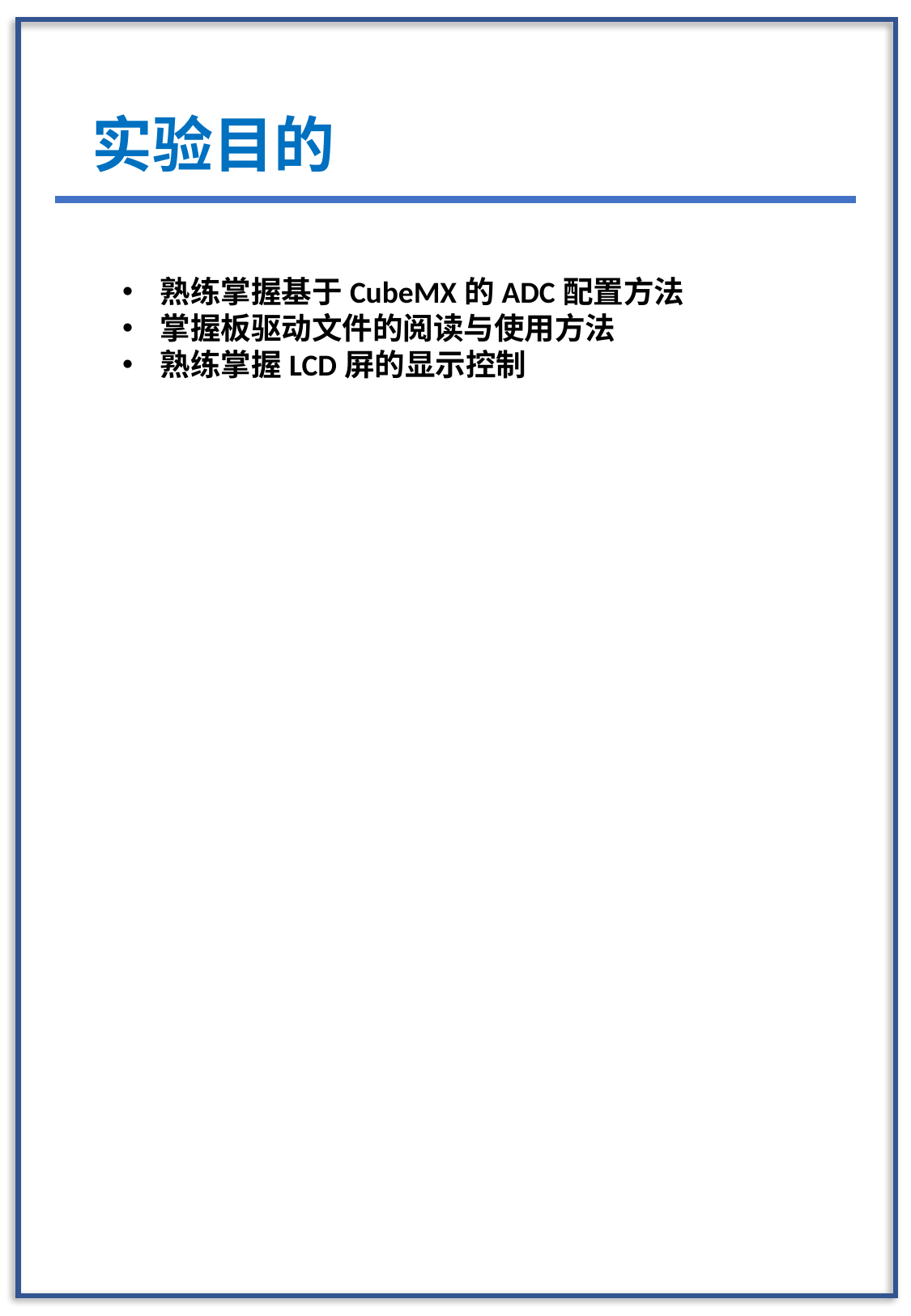

实验目的
熟练掌握基于CubeMX的ADC配置方法
掌握板驱动文件的阅读与使用方法
熟练掌握LCD屏的显示控制